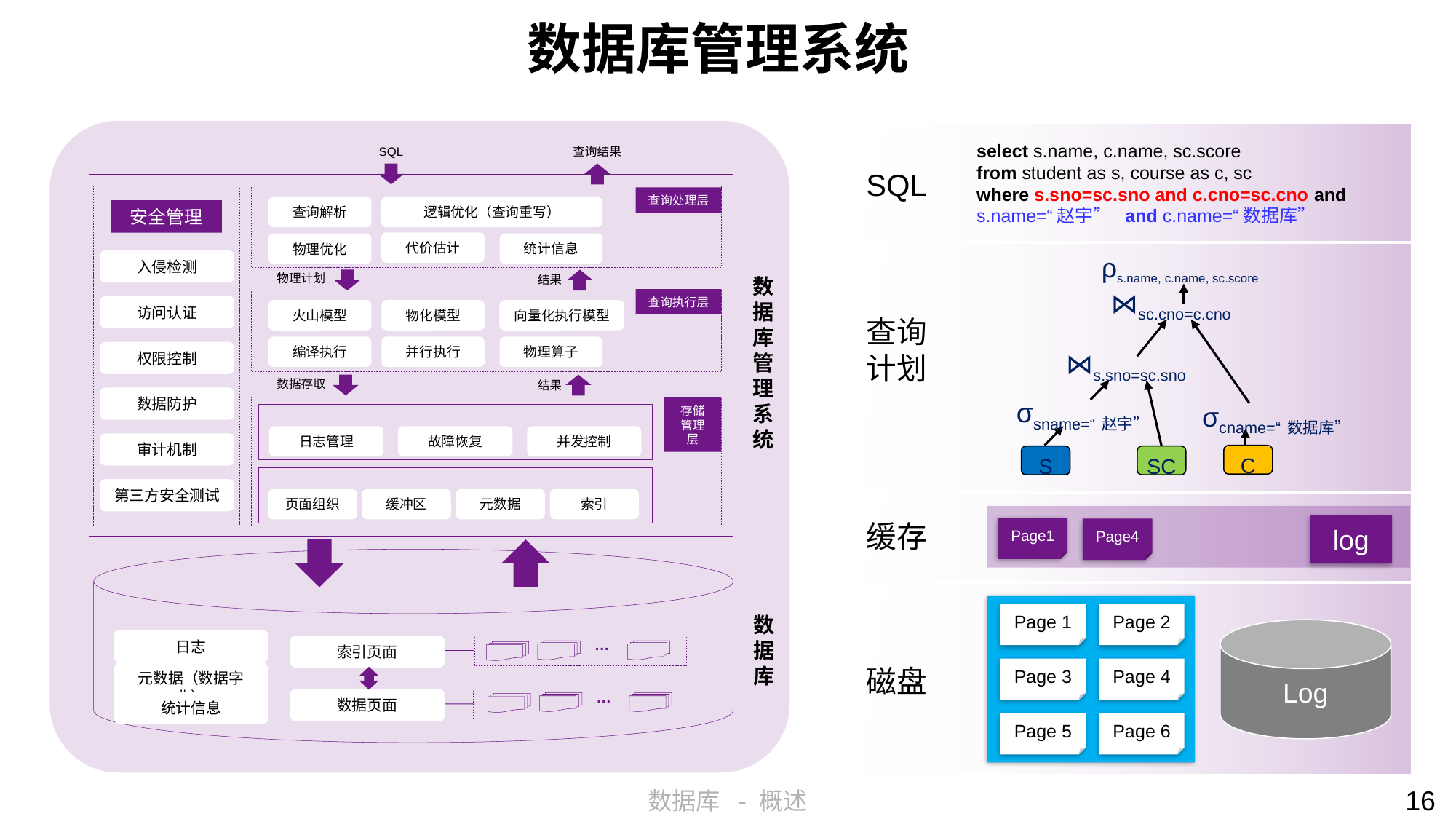

# 数据库管理系统

SQL
查询结果

查询处理层
逻辑优化（查询重写）
查询解析
安全管理
代价估计
统计信息
物理优化
入侵检测
物理计划
结果

数据库管理系统
查询执行层

访问认证
火山模型
物化模型
向量化执行模型
编译执行
并行执行
物理算子
权限控制
数据存取

结果
数据防护

存储管理层

日志管理
故障恢复
并发控制
审计机制

第三方安全测试
页面组织
缓冲区
元数据
索引

数据库
日志
…

索引页面

元数据（数据字典）

…
数据页面

统计信息

select s.name, c.name, sc.score
from student as s, course as c, sc
where s.sno=sc.sno and c.cno=sc.cno and s.name=“赵宇” and c.name=“数据库”
SQL

ρs.name, c.name, sc.score
⋈sc.cno=c.cno
⋈s.sno=sc.sno
σsname=“赵宇”
σcname=“数据库”
C
S
SC
查询计划

缓存
log
Page1
Page4

Page 1
Page 2
Page 3
Page 4
Page 5
Page 6
Log
磁盘
16
数据库 - 概述